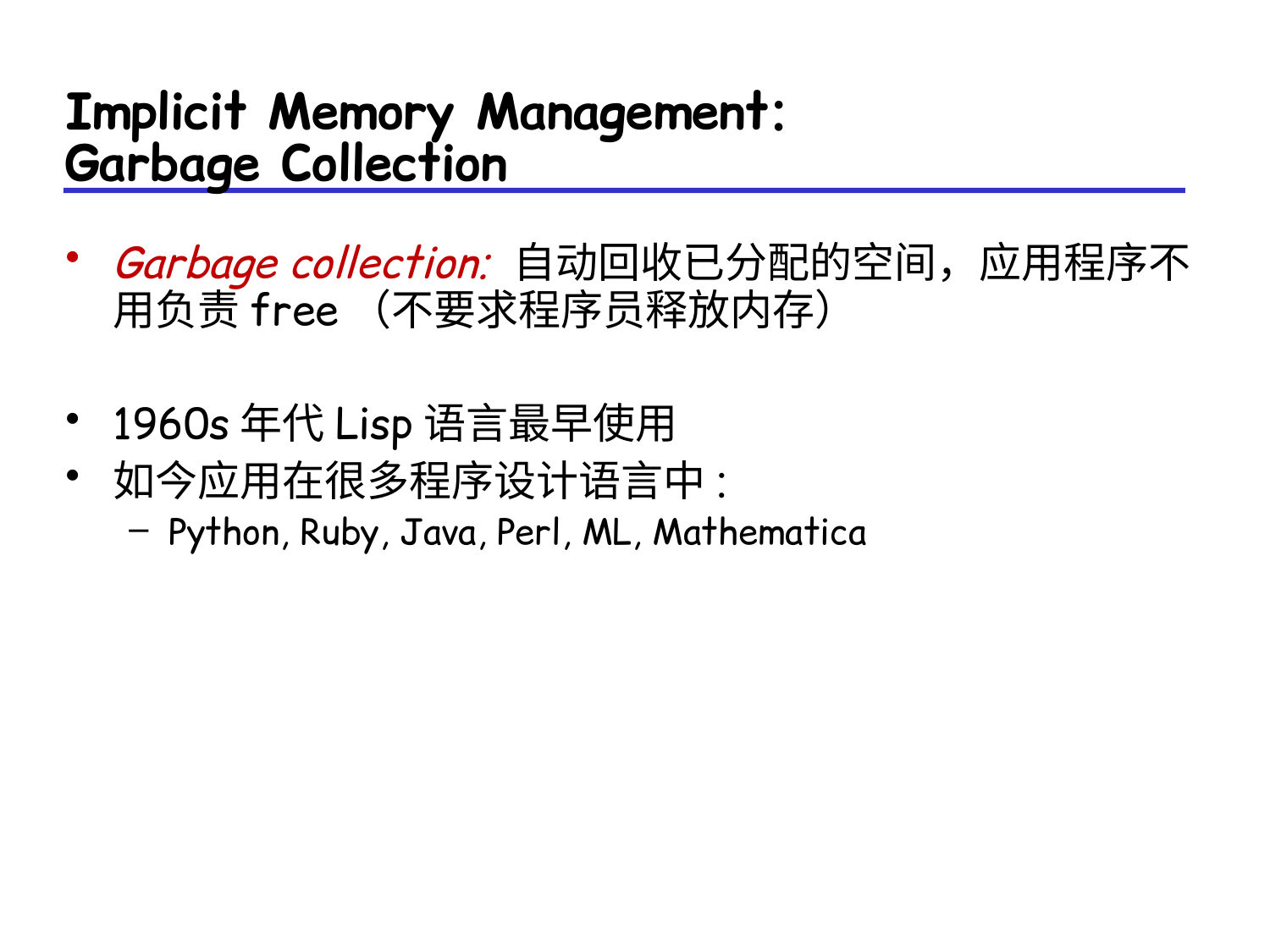

# Implicit Memory Management: Garbage Collection
Garbage collection: 自动回收已分配的空间，应用程序不用负责free（不要求程序员释放内存）

1960s年代Lisp语言最早使用
如今应用在很多程序设计语言中:
Python, Ruby, Java, Perl, ML, Mathematica